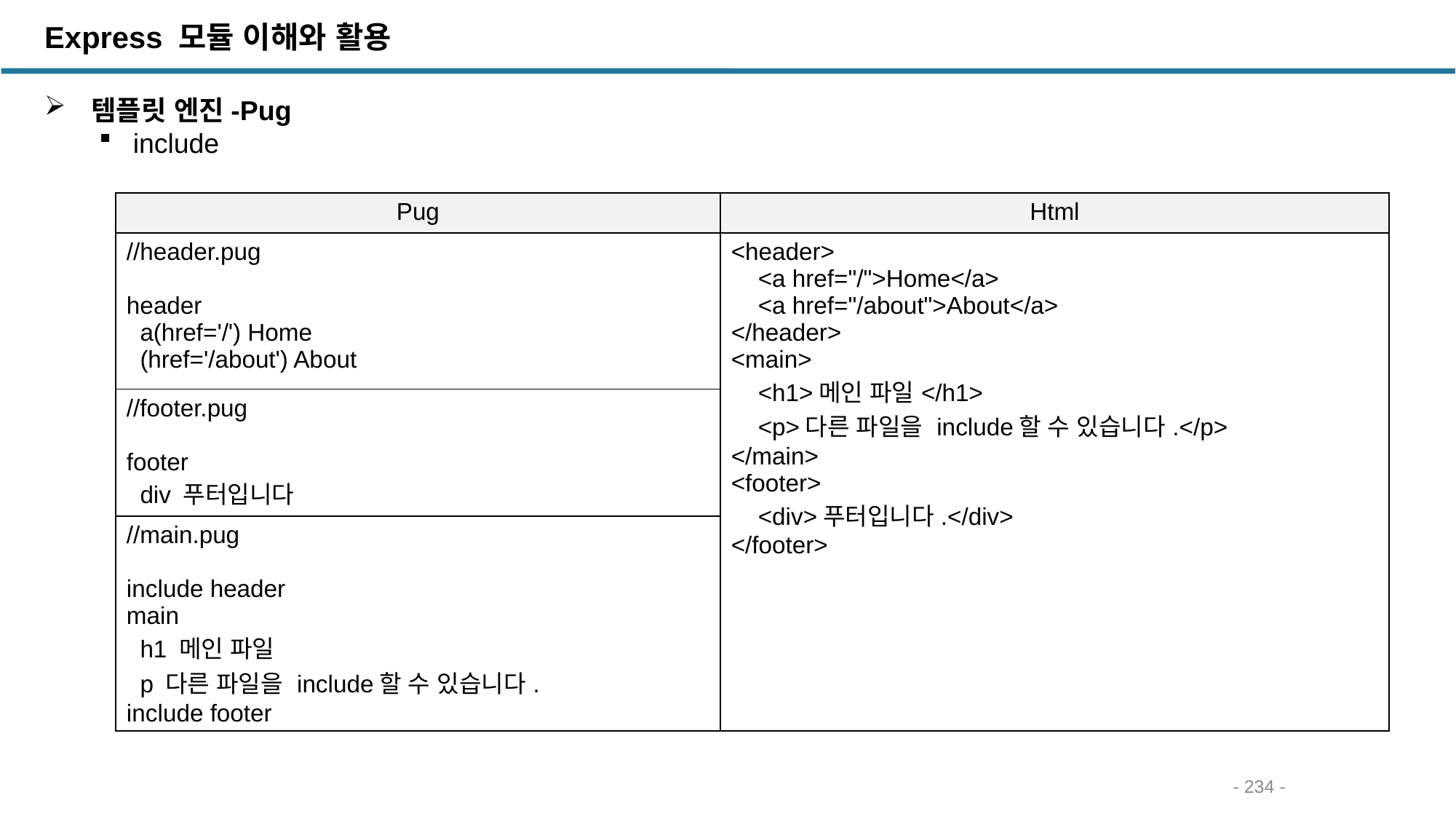

Express 모듈 이해와 활용
 템플릿 엔진-Pug
include
| Pug | Html |
| --- | --- |
| //header.pug header a(href='/') Home (href='/about') About | <header> <a href="/">Home</a> <a href="/about">About</a> </header> <main> <h1>메인 파일</h1> <p>다른 파일을 include할 수 있습니다.</p> </main> <footer> <div>푸터입니다.</div> </footer> |
| //footer.pug footer div 푸터입니다 |  |
| //main.pug include header main h1 메인 파일 p 다른 파일을 include할 수 있습니다. include footer |  |
- 234 -